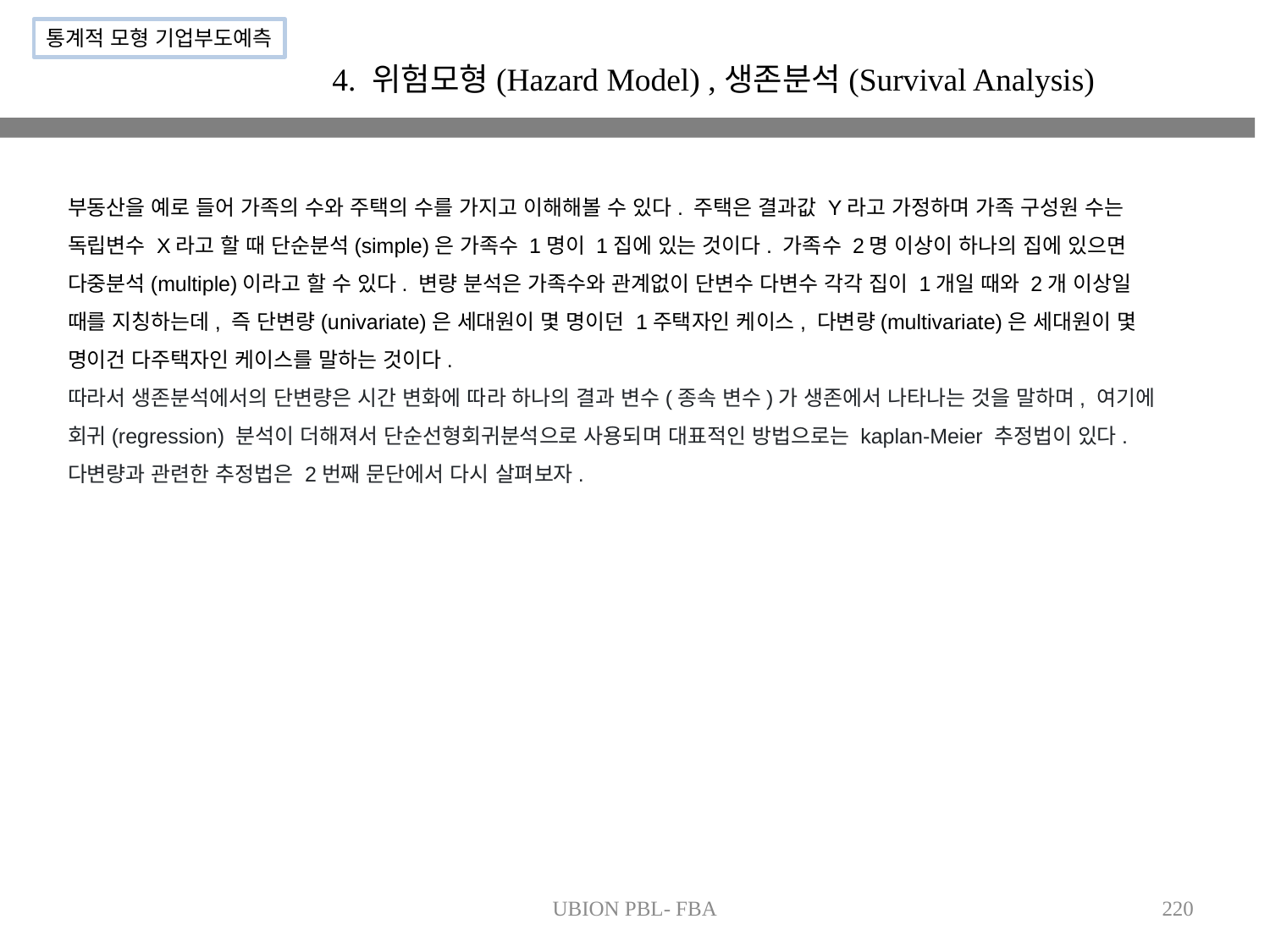

통계적 모형 기업부도예측

4. 위험모형(Hazard Model) ,생존분석(Survival Analysis)

부동산을 예로 들어 가족의 수와 주택의 수를 가지고 이해해볼 수 있다. 주택은 결과값 Y라고 가정하며 가족 구성원 수는 독립변수 X라고 할 때 단순분석(simple)은 가족수 1명이 1집에 있는 것이다. 가족수 2명 이상이 하나의 집에 있으면 다중분석(multiple)이라고 할 수 있다. 변량 분석은 가족수와 관계없이 단변수 다변수 각각 집이 1개일 때와 2개 이상일 때를 지칭하는데, 즉 단변량(univariate)은 세대원이 몇 명이던 1주택자인 케이스, 다변량(multivariate)은 세대원이 몇 명이건 다주택자인 케이스를 말하는 것이다.
따라서 생존분석에서의 단변량은 시간 변화에 따라 하나의 결과 변수(종속 변수)가 생존에서 나타나는 것을 말하며, 여기에 회귀(regression) 분석이 더해져서 단순선형회귀분석으로 사용되며 대표적인 방법으로는 kaplan-Meier 추정법이 있다. 다변량과 관련한 추정법은 2번째 문단에서 다시 살펴보자.
UBION PBL- FBA
220